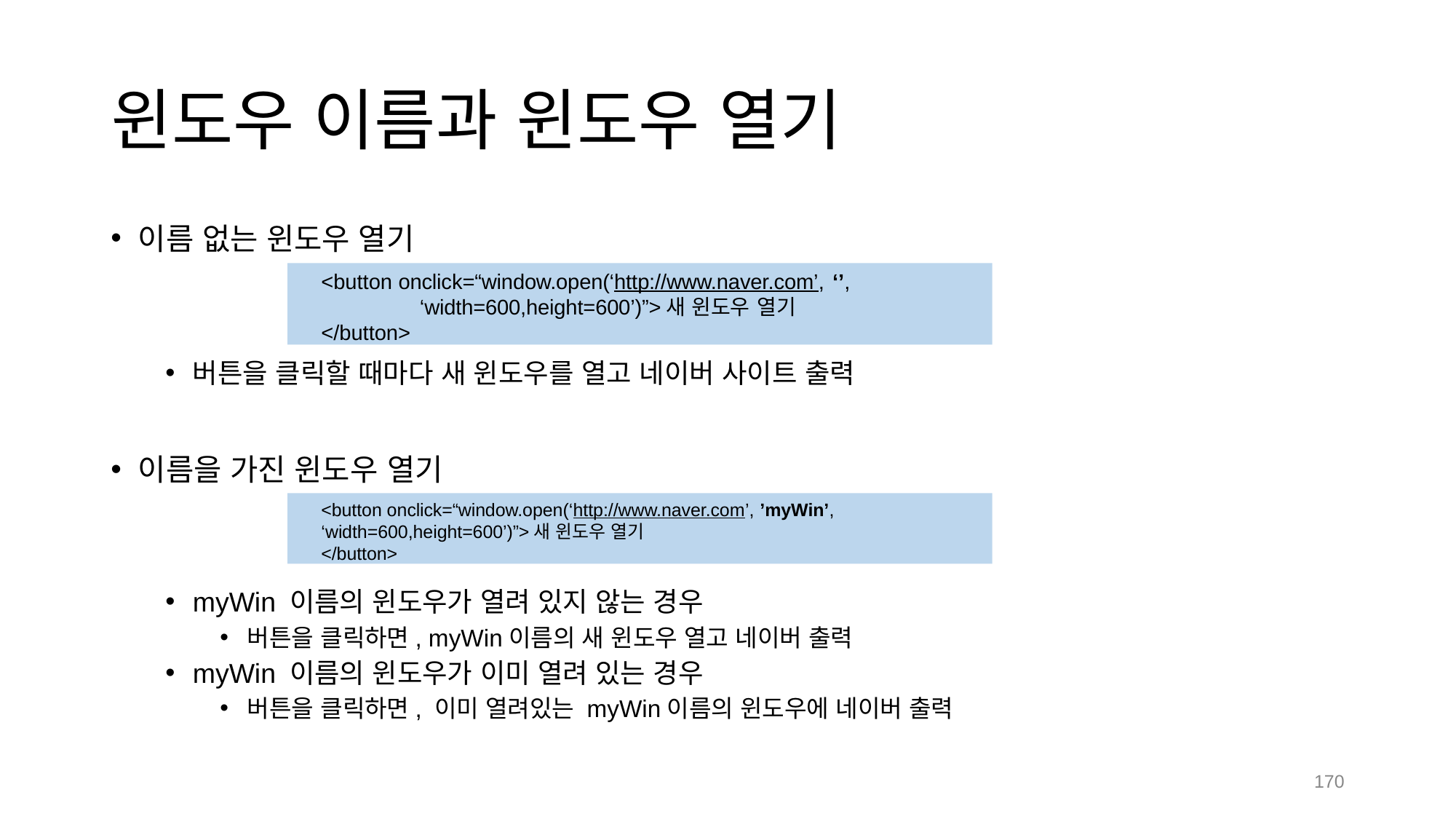

# 윈도우 이름과 윈도우 열기
이름 없는 윈도우 열기
<button onclick=“window.open(‘http://www.naver.com’, ‘’,
‘width=600,height=600’)”>새 윈도우 열기
</button>
버튼을 클릭할 때마다 새 윈도우를 열고 네이버 사이트 출력

이름을 가진 윈도우 열기
<button onclick=“window.open(‘http://www.naver.com’, ’myWin’,
‘width=600,height=600’)”>새 윈도우 열기
</button>
myWin 이름의 윈도우가 열려 있지 않는 경우
버튼을 클릭하면, myWin이름의 새 윈도우 열고 네이버 출력
myWin 이름의 윈도우가 이미 열려 있는 경우
버튼을 클릭하면, 이미 열려있는 myWin이름의 윈도우에 네이버 출력
170